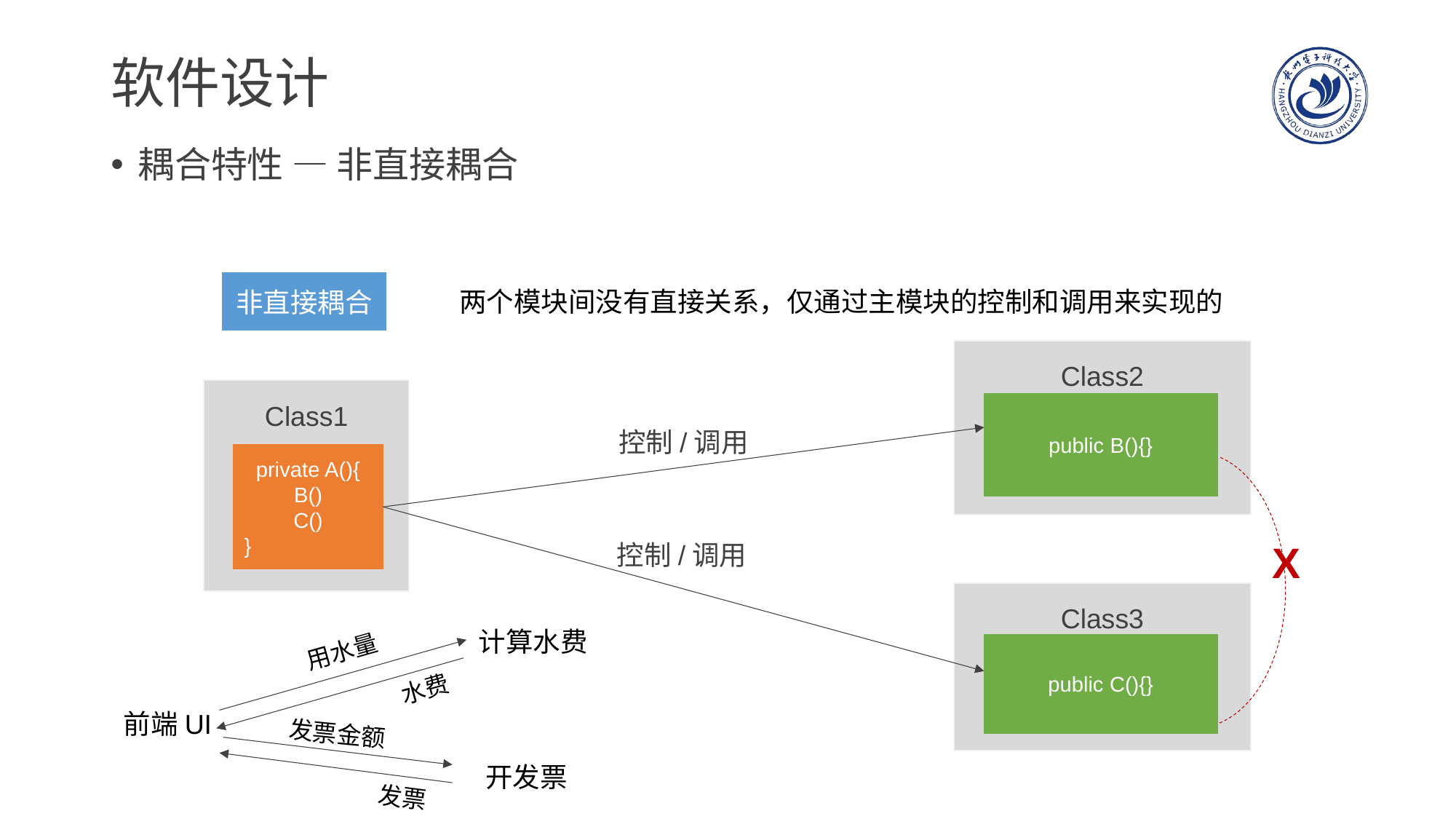

# 软件设计
耦合特性 — 非直接耦合
非直接耦合
两个模块间没有直接关系，仅通过主模块的控制和调用来实现的

Class2
public B(){}

Class1
控制/调用
private A(){
B()
C()
}

X
控制/调用

Class3
public C(){}
计算水费
用水量
水费
前端UI
发票金额
开发票
发票